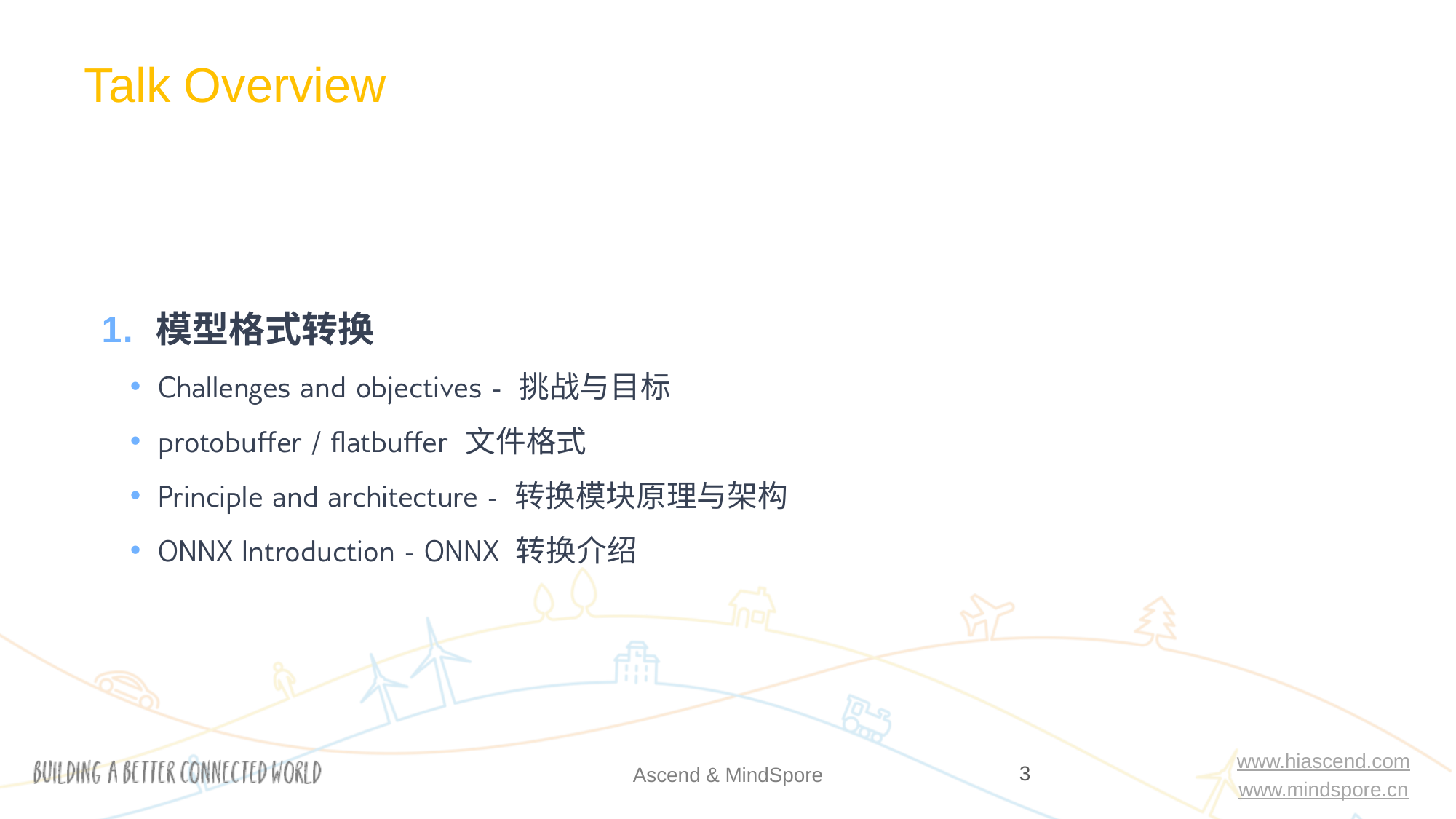

Talk Overview
模型格式转换
Challenges and objectives - 挑战与目标
protobuffer / flatbuffer 文件格式
Principle and architecture - 转换模块原理与架构
ONNX Introduction - ONNX 转换介绍